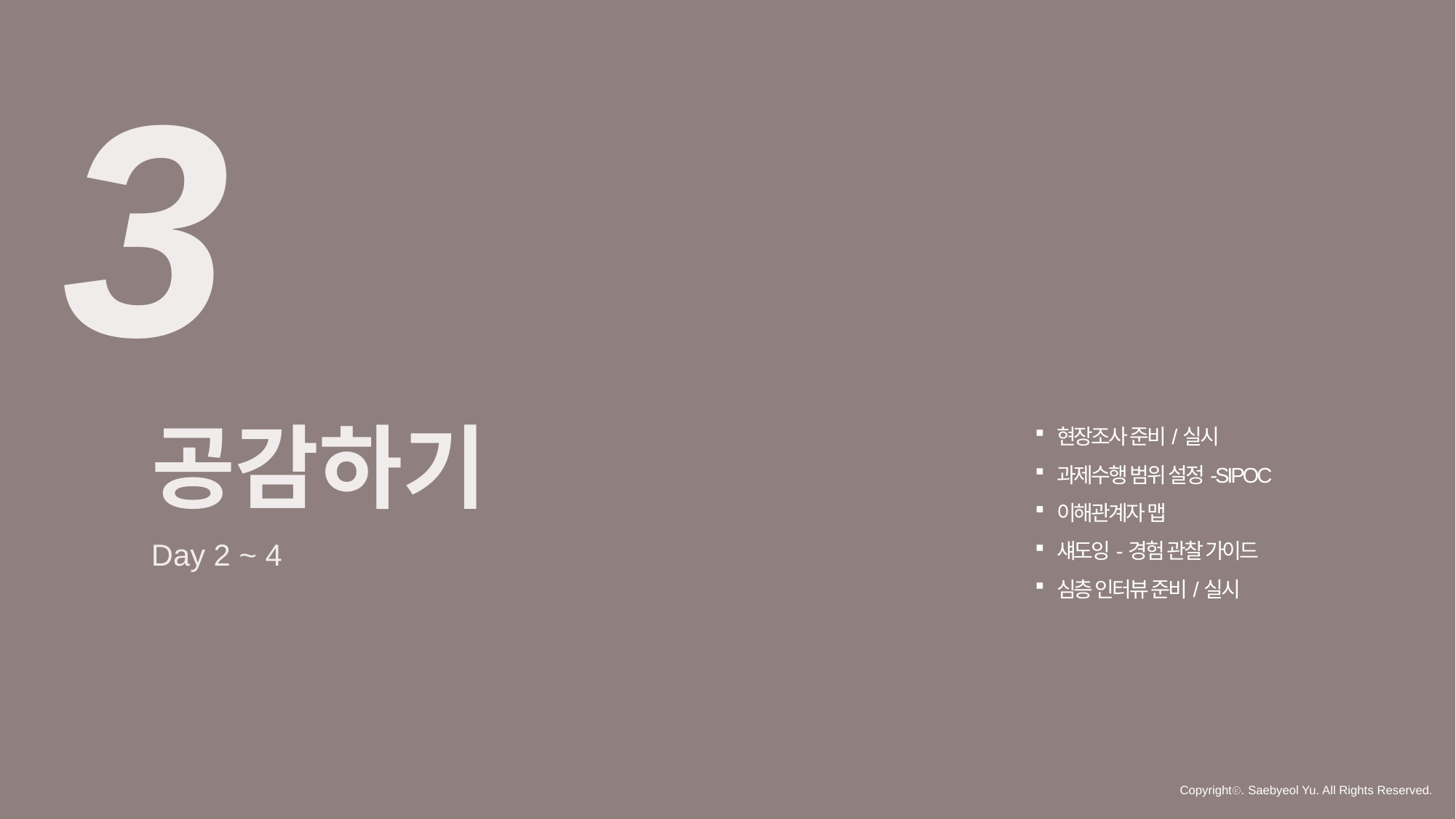

3
공감하기
현장조사 준비/실시
과제수행 범위 설정-SIPOC
이해관계자 맵
섀도잉-경험 관찰 가이드
심층 인터뷰 준비/실시
Day 2 ~ 4
Copyrightⓒ. Saebyeol Yu. All Rights Reserved.